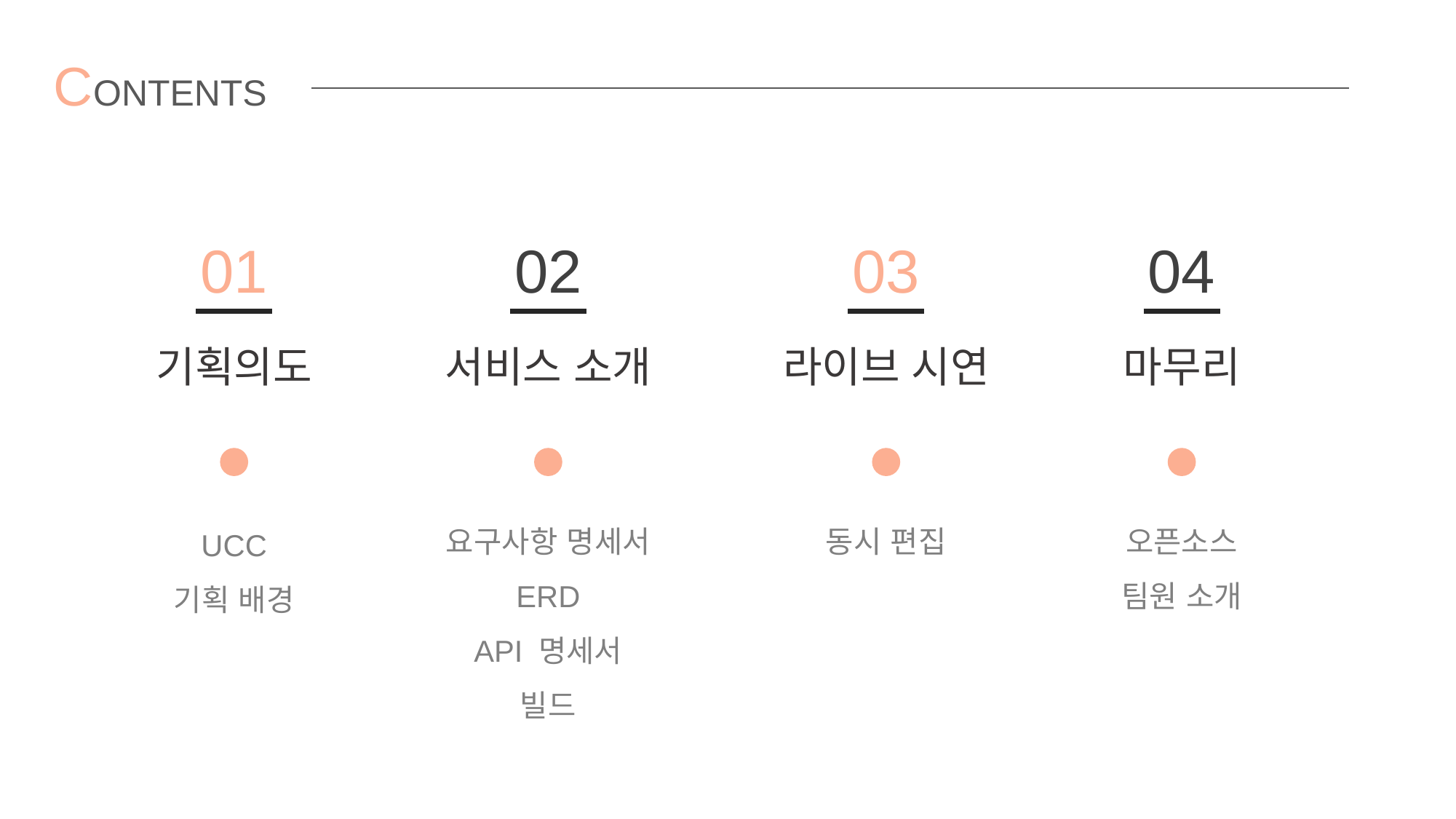

CONTENTS
01
02
03
04
기획의도
서비스 소개
라이브 시연
마무리

요구사항 명세서
ERD
API 명세서
빌드
동시 편집
오픈소스
팀원 소개
UCC
기획 배경